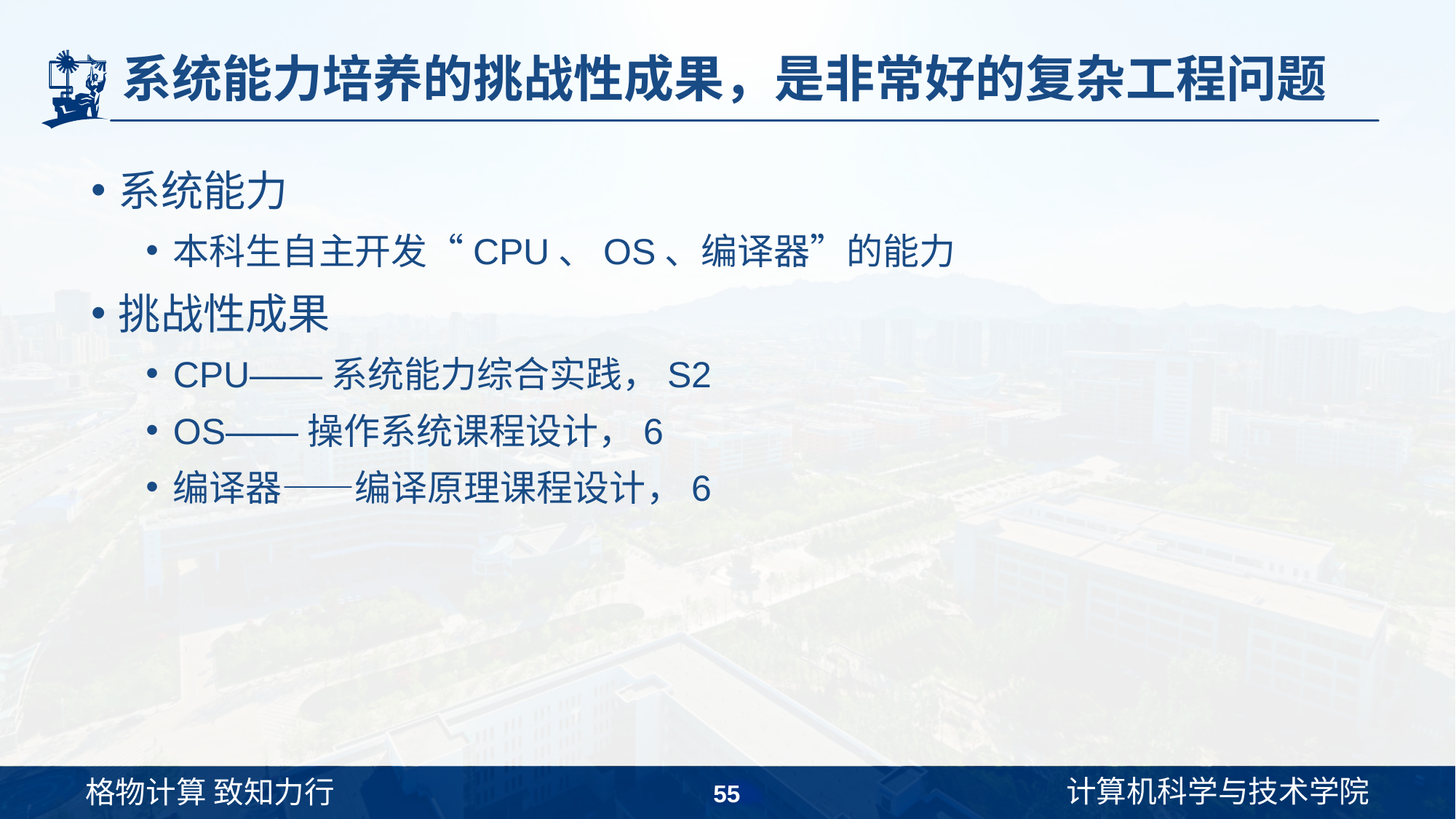

# 系统能力培养的挑战性成果，是非常好的复杂工程问题
系统能力
本科生自主开发“CPU、OS、编译器”的能力
挑战性成果
CPU——系统能力综合实践，S2
OS——操作系统课程设计，6
编译器——编译原理课程设计，6
55